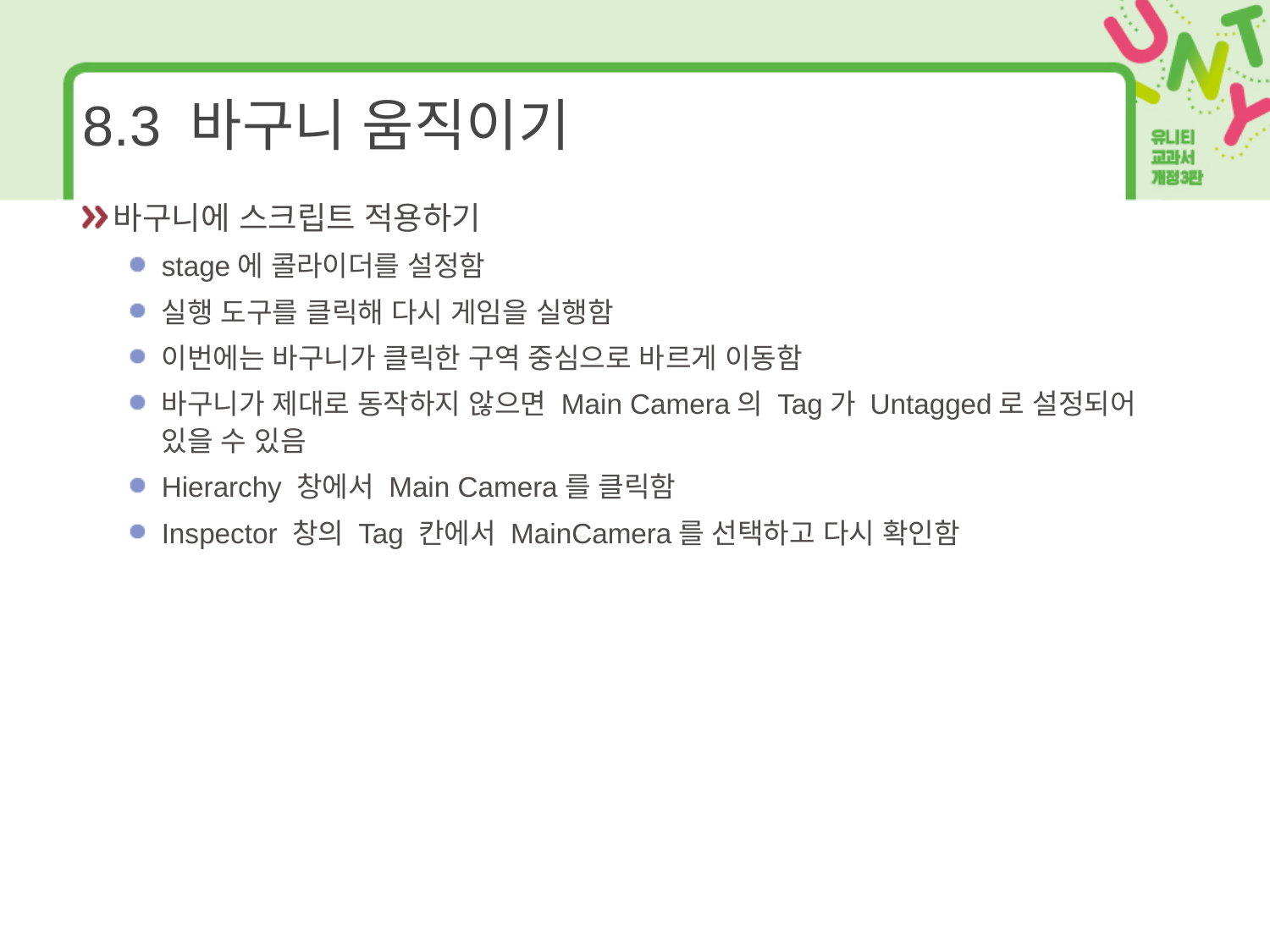

# 8.3 바구니 움직이기
바구니에 스크립트 적용하기
stage에 콜라이더를 설정함
실행 도구를 클릭해 다시 게임을 실행함
이번에는 바구니가 클릭한 구역 중심으로 바르게 이동함
바구니가 제대로 동작하지 않으면 Main Camera의 Tag가 Untagged로 설정되어 있을 수 있음
Hierarchy 창에서 Main Camera를 클릭함
Inspector 창의 Tag 칸에서 MainCamera를 선택하고 다시 확인함